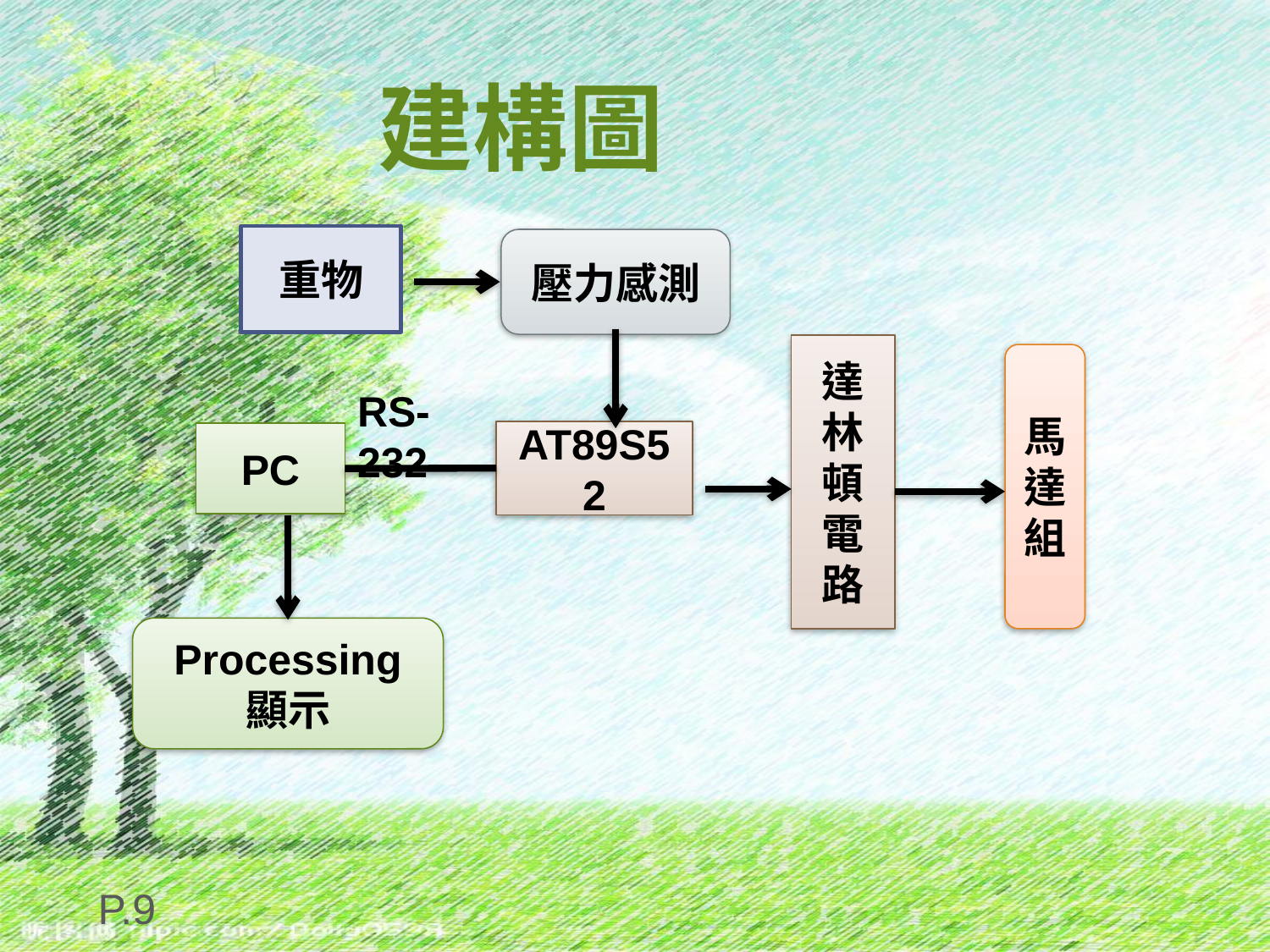

# 建構圖

重物
壓力感測
達林頓電路
馬達組
RS-232
AT89S52
PC
Processing 顯示
P.9